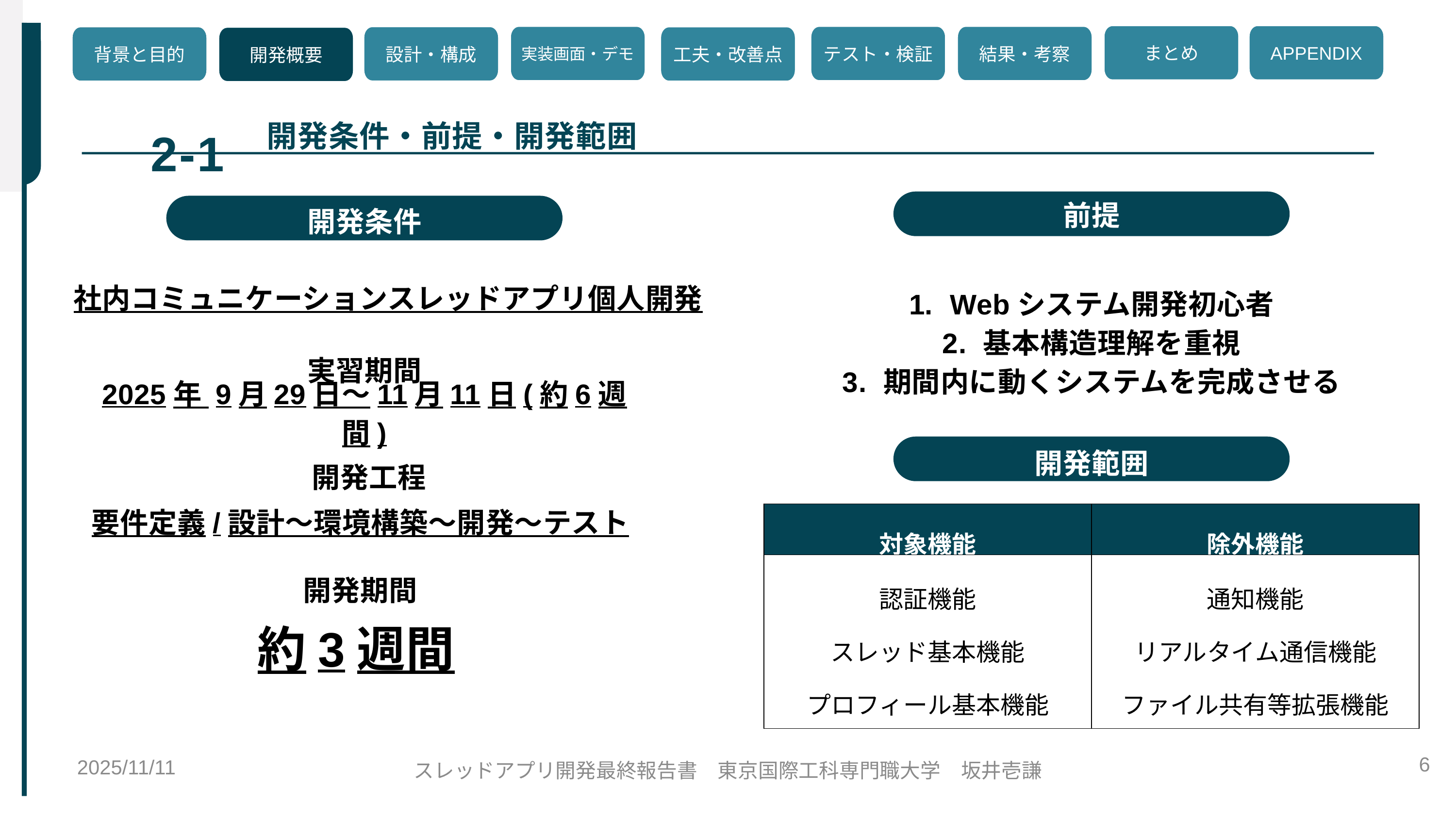

2-1
まとめ
APPENDIX
実装画面・デモ
テスト・検証
結果・考察
設計・構成
背景と目的
工夫・改善点
開発概要
開発条件・前提・開発範囲

前提
開発条件
社内コミュニケーションスレッドアプリ個人開発
Webシステム開発初心者
基本構造理解を重視
期間内に動くシステムを完成させる
実習期間
2025年 9月29日～11月11日(約6週間)

開発範囲
開発工程
要件定義/設計～環境構築～開発～テスト
| 対象機能 | 除外機能 |
| --- | --- |
| 認証機能 スレッド基本機能 プロフィール基本機能 | 通知機能 リアルタイム通信機能 ファイル共有等拡張機能 |
開発期間
約3週間
2025/11/11
6
スレッドアプリ開発最終報告書　東京国際工科専門職大学　坂井壱謙